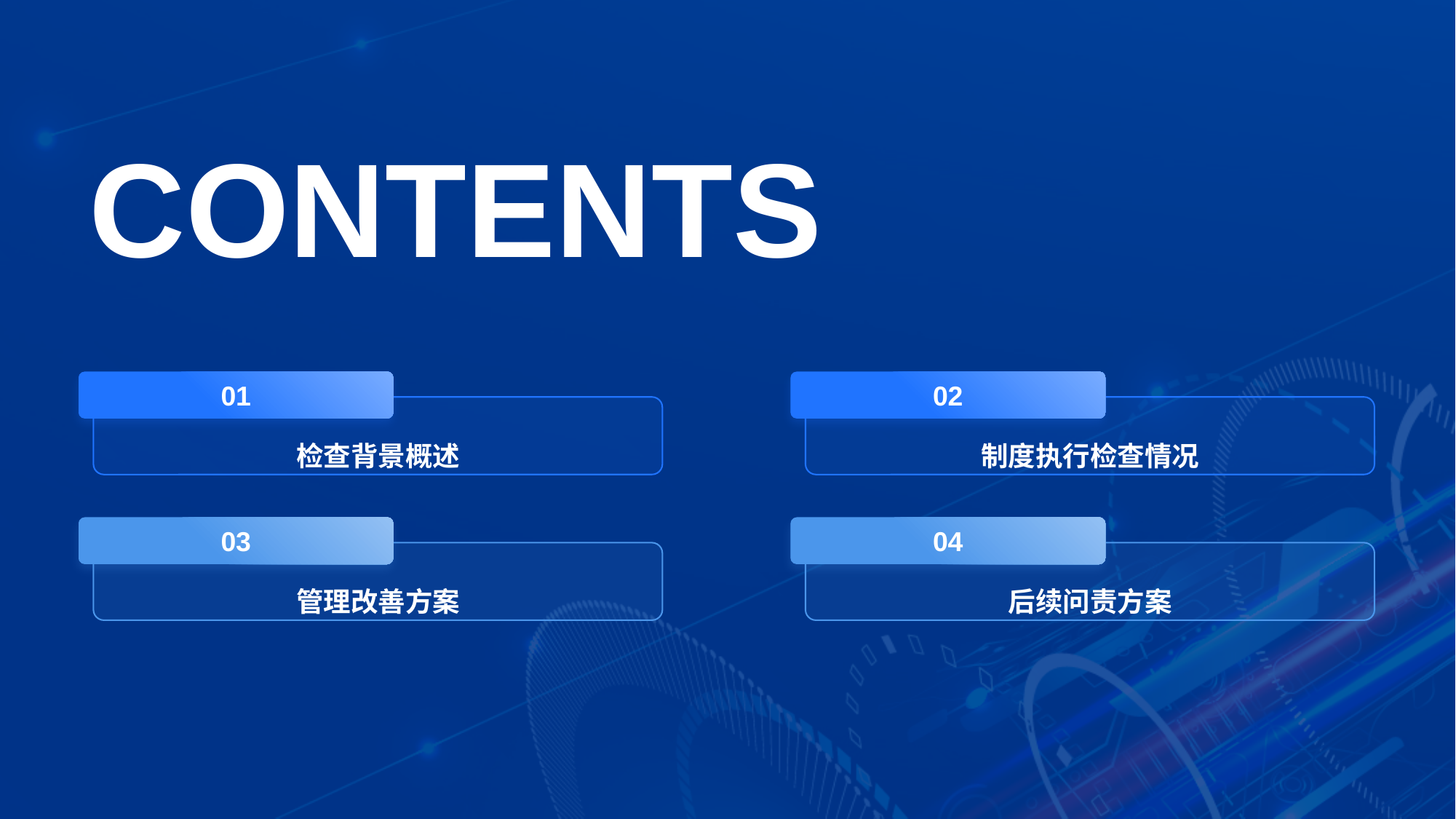

CONTENTS
01

检查背景概述
03

管理改善方案
02

制度执行检查情况
04

后续问责方案